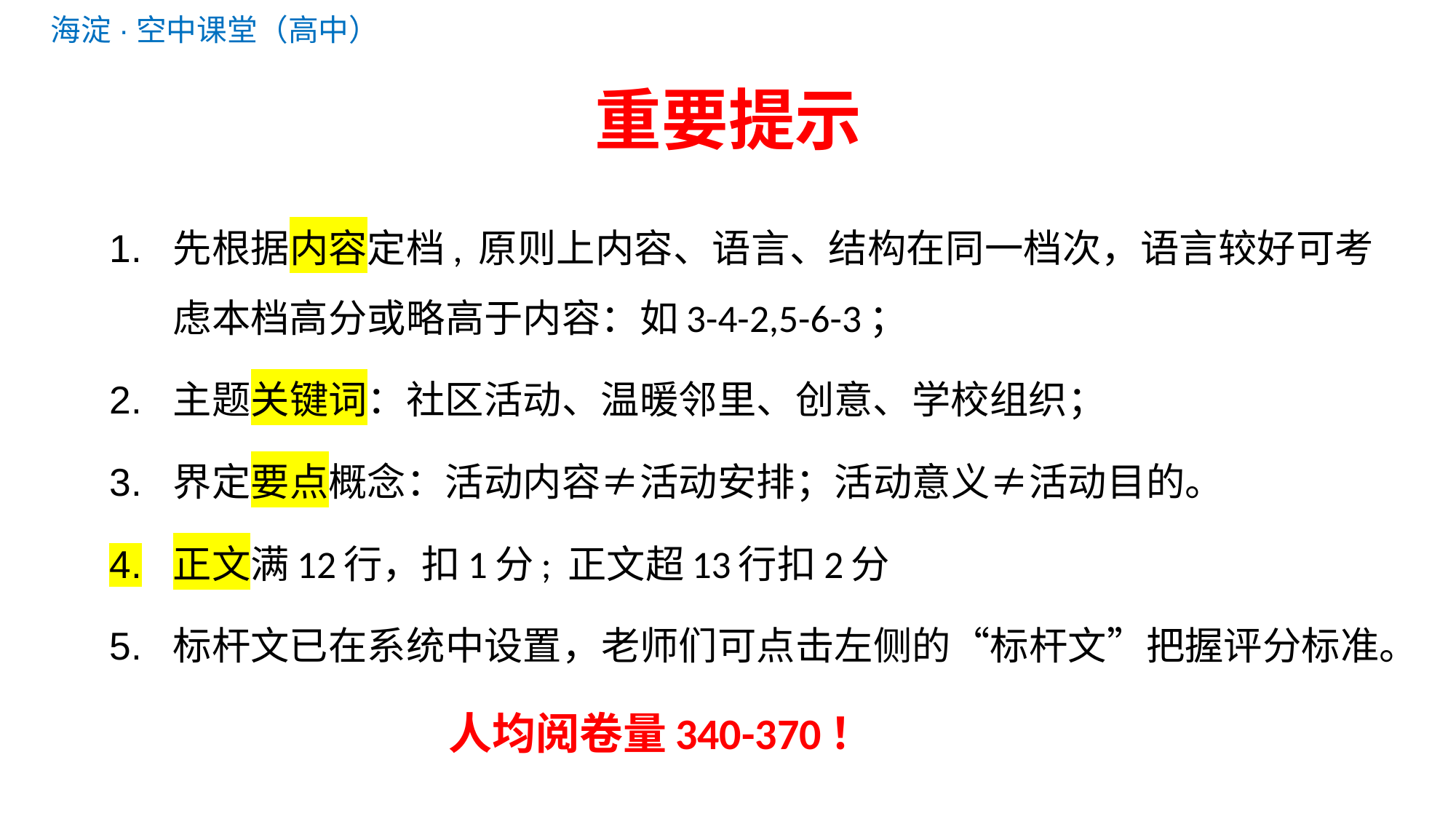

# 重要提示
先根据内容定档, 原则上内容、语言、结构在同一档次，语言较好可考虑本档高分或略高于内容：如3-4-2,5-6-3；
主题关键词：社区活动、温暖邻里、创意、学校组织；
界定要点概念：活动内容≠活动安排；活动意义≠活动目的。
正文满12行，扣1分; 正文超13行扣2分
标杆文已在系统中设置，老师们可点击左侧的“标杆文”把握评分标准。
                                      人均阅卷量340-370！